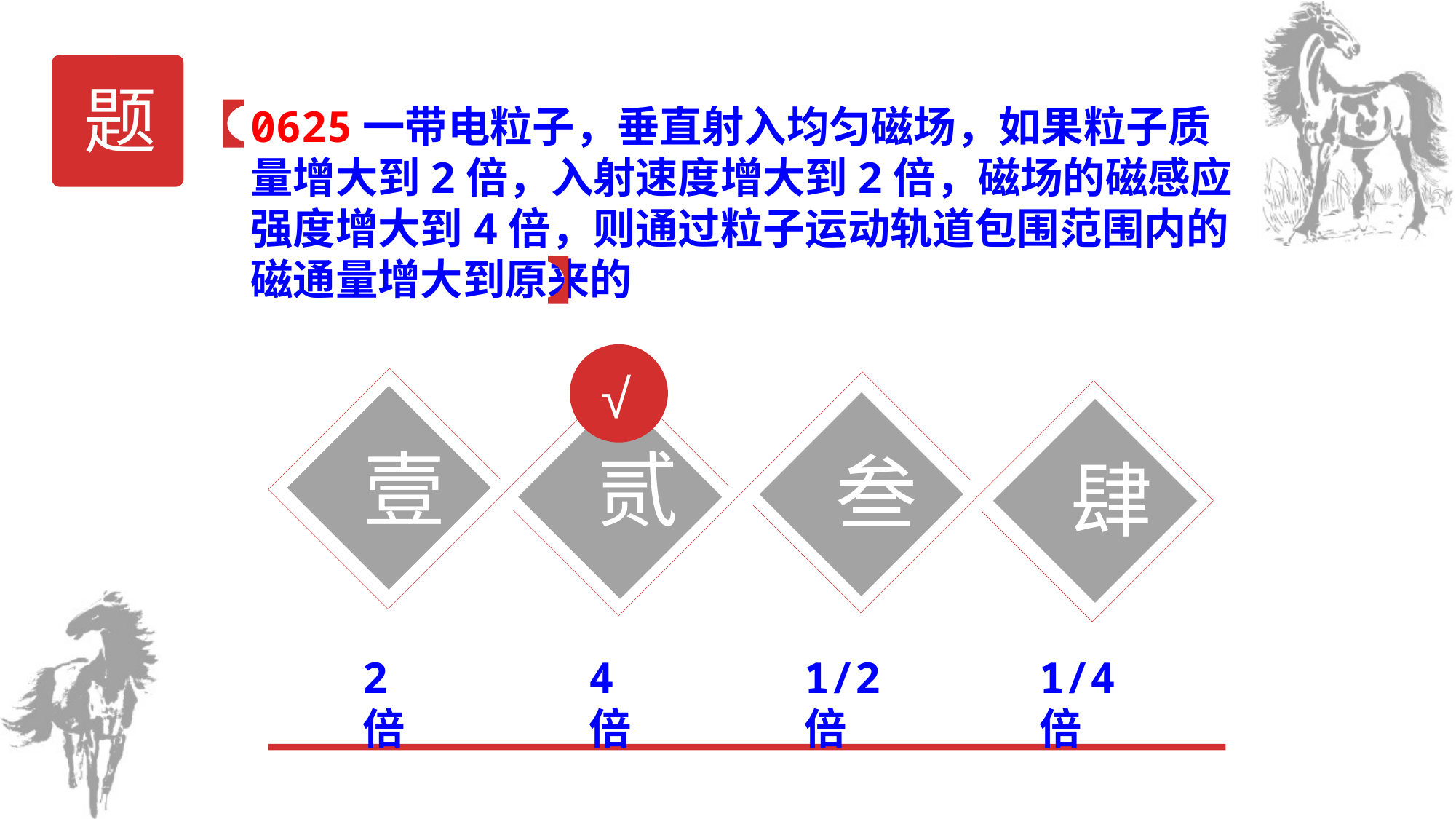

题
0625一带电粒子，垂直射入均匀磁场，如果粒子质量增大到2倍，入射速度增大到2倍，磁场的磁感应强度增大到4倍，则通过粒子运动轨道包围范围内的磁通量增大到原来的

√

壹
贰
叁
肆

2倍
4倍
1/2倍
1/4倍